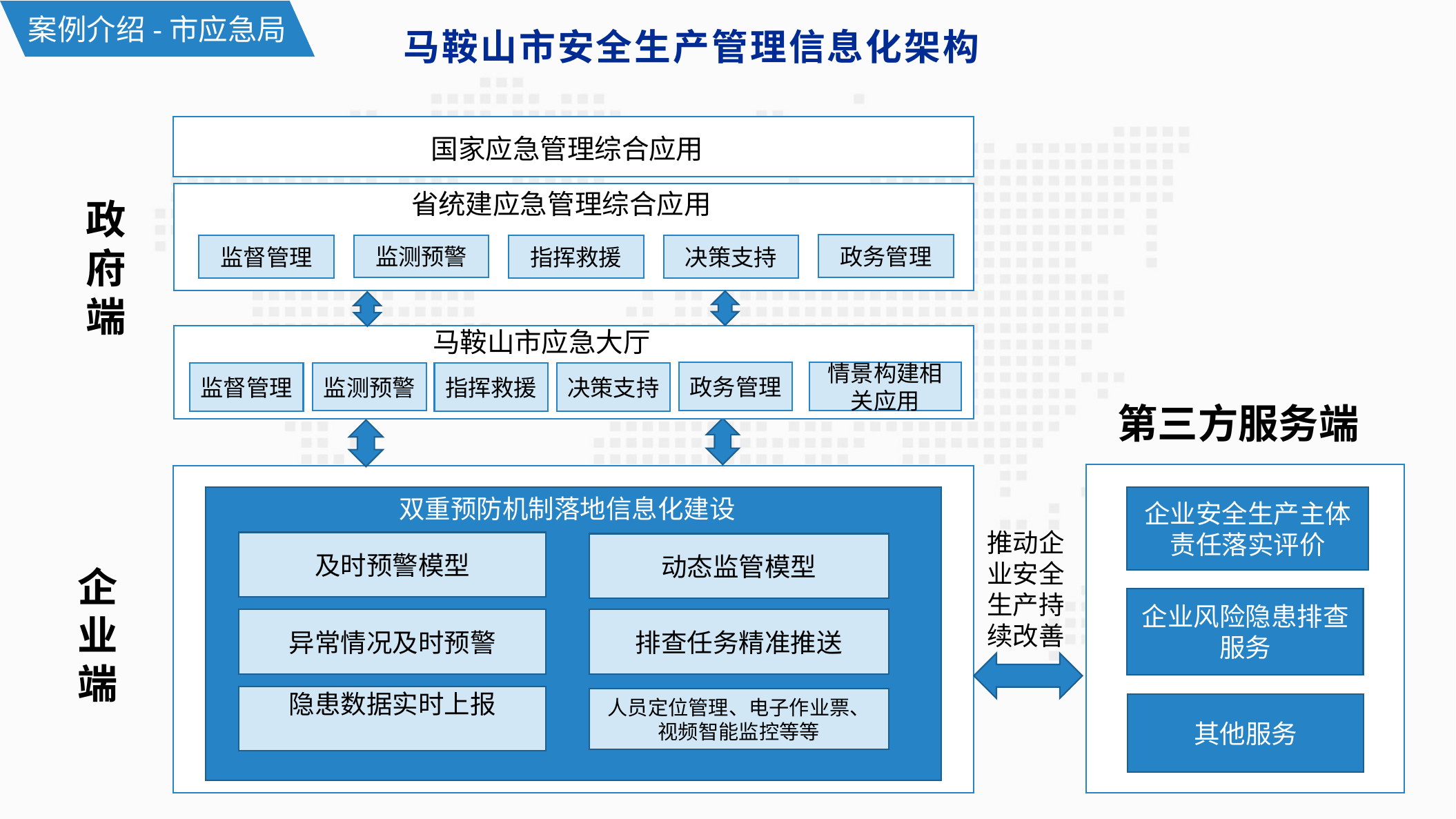

案例介绍-市应急局
马鞍山市安全生产管理信息化架构

国家应急管理综合应用
省统建应急管理综合应用

政府端
政务管理
监测预警
监督管理
指挥救援
决策支持

马鞍山市应急大厅

政务管理
情景构建相关应用
监督管理
指挥救援
决策支持
监测预警
第三方服务端

双重预防机制落地信息化建设
企业安全生产主体责任落实评价
推动企业安全生产持续改善
及时预警模型
动态监管模型
企业端
企业风险隐患排查服务
异常情况及时预警
排查任务精准推送

隐患数据实时上报

人员定位管理、电子作业票、视频智能监控等等
其他服务